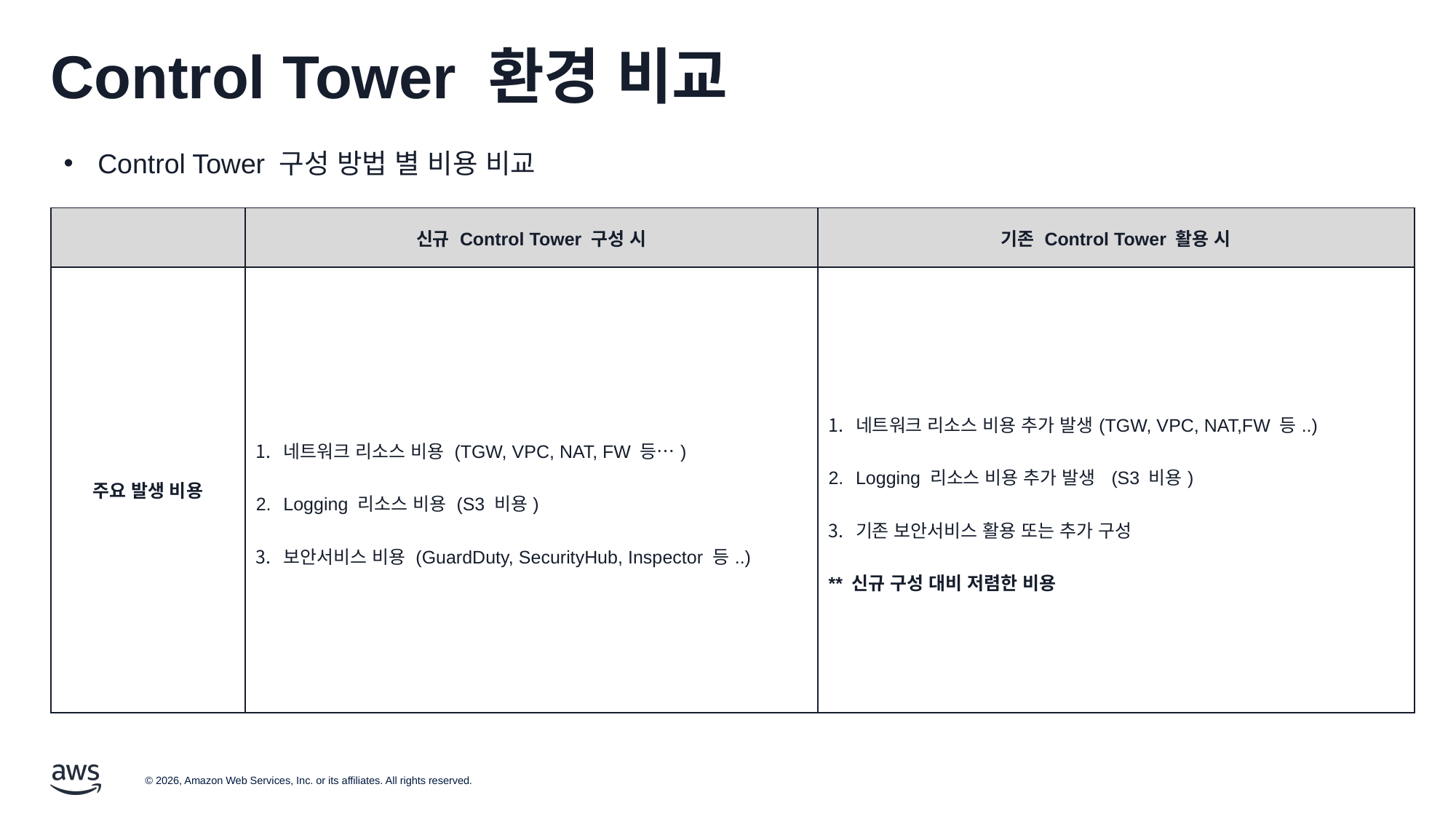

# Control Tower 환경 비교
Control Tower 구성 방법 별 비용 비교
|  | 신규 Control Tower 구성 시 | 기존 Control Tower 활용 시 |
| --- | --- | --- |
| 주요 발생 비용 | 네트워크 리소스 비용 (TGW, VPC, NAT, FW 등…) Logging 리소스 비용 (S3 비용) 보안서비스 비용 (GuardDuty, SecurityHub, Inspector 등..) | 네트워크 리소스 비용 추가 발생(TGW, VPC, NAT,FW 등..) Logging 리소스 비용 추가 발생 (S3 비용) 기존 보안서비스 활용 또는 추가 구성 \*\* 신규 구성 대비 저렴한 비용 |